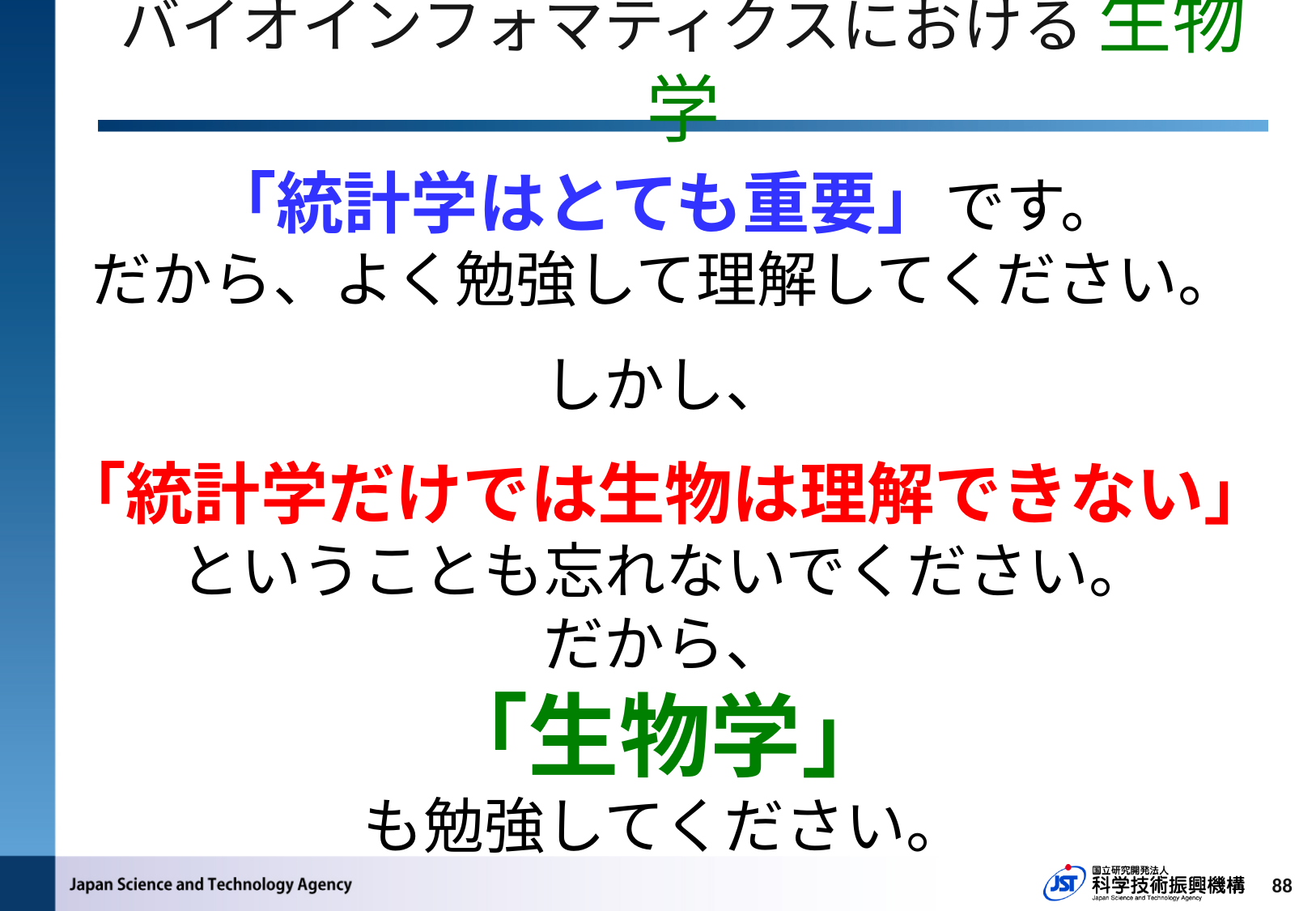

# バイオインフォマティクスにおける 生物学
「統計学はとても重要」です。
だから、よく勉強して理解してください。

しかし、

「統計学だけでは生物は理解できない」
ということも忘れないでください。
だから、
「生物学」
も勉強してください。
88